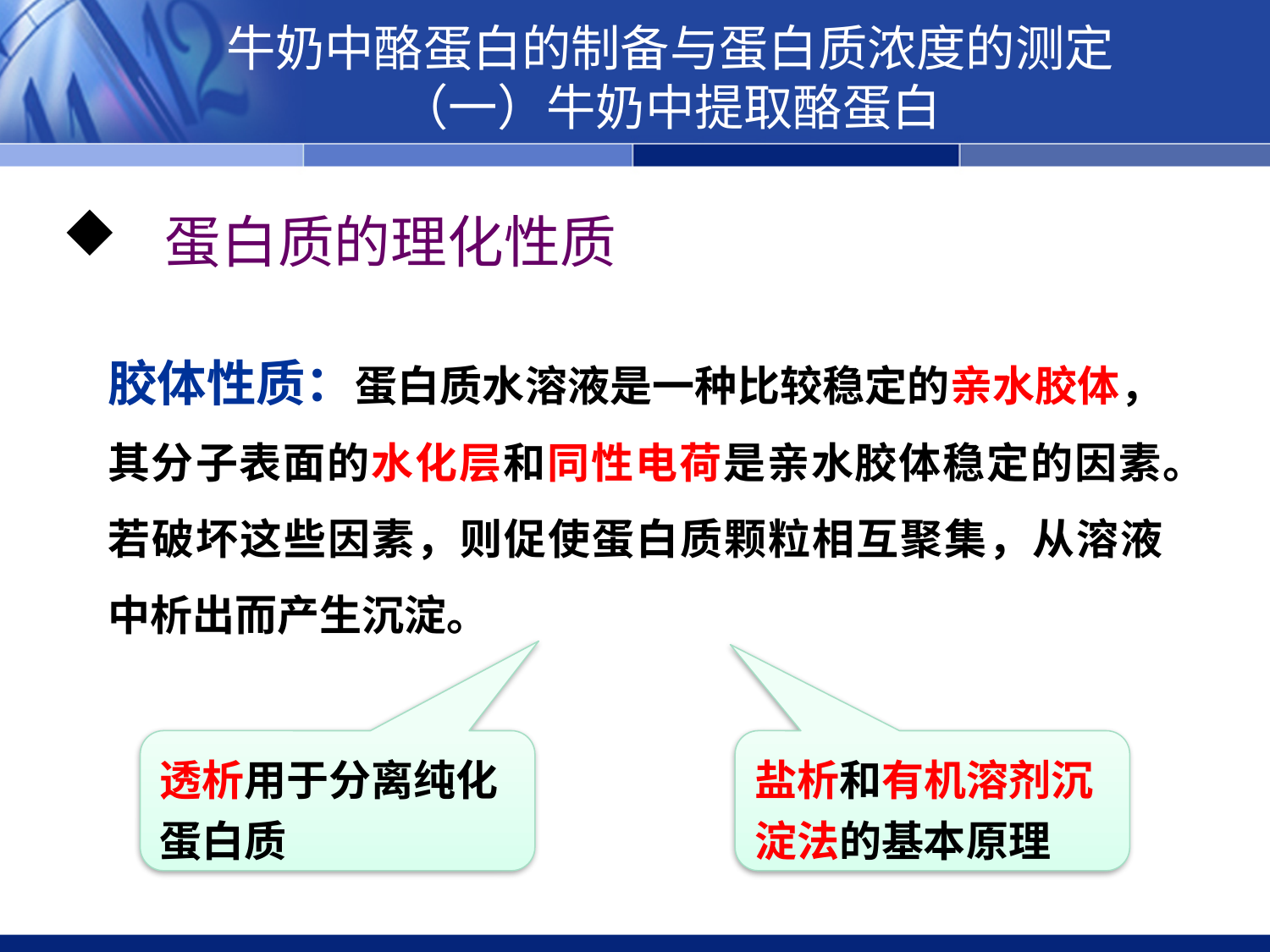

牛奶中酪蛋白的制备与蛋白质浓度的测定
（一）牛奶中提取酪蛋白
  蛋白质的理化性质
胶体性质：蛋白质水溶液是一种比较稳定的亲水胶体，其分子表面的水化层和同性电荷是亲水胶体稳定的因素。若破坏这些因素，则促使蛋白质颗粒相互聚集，从溶液中析出而产生沉淀。
透析用于分离纯化蛋白质
盐析和有机溶剂沉淀法的基本原理